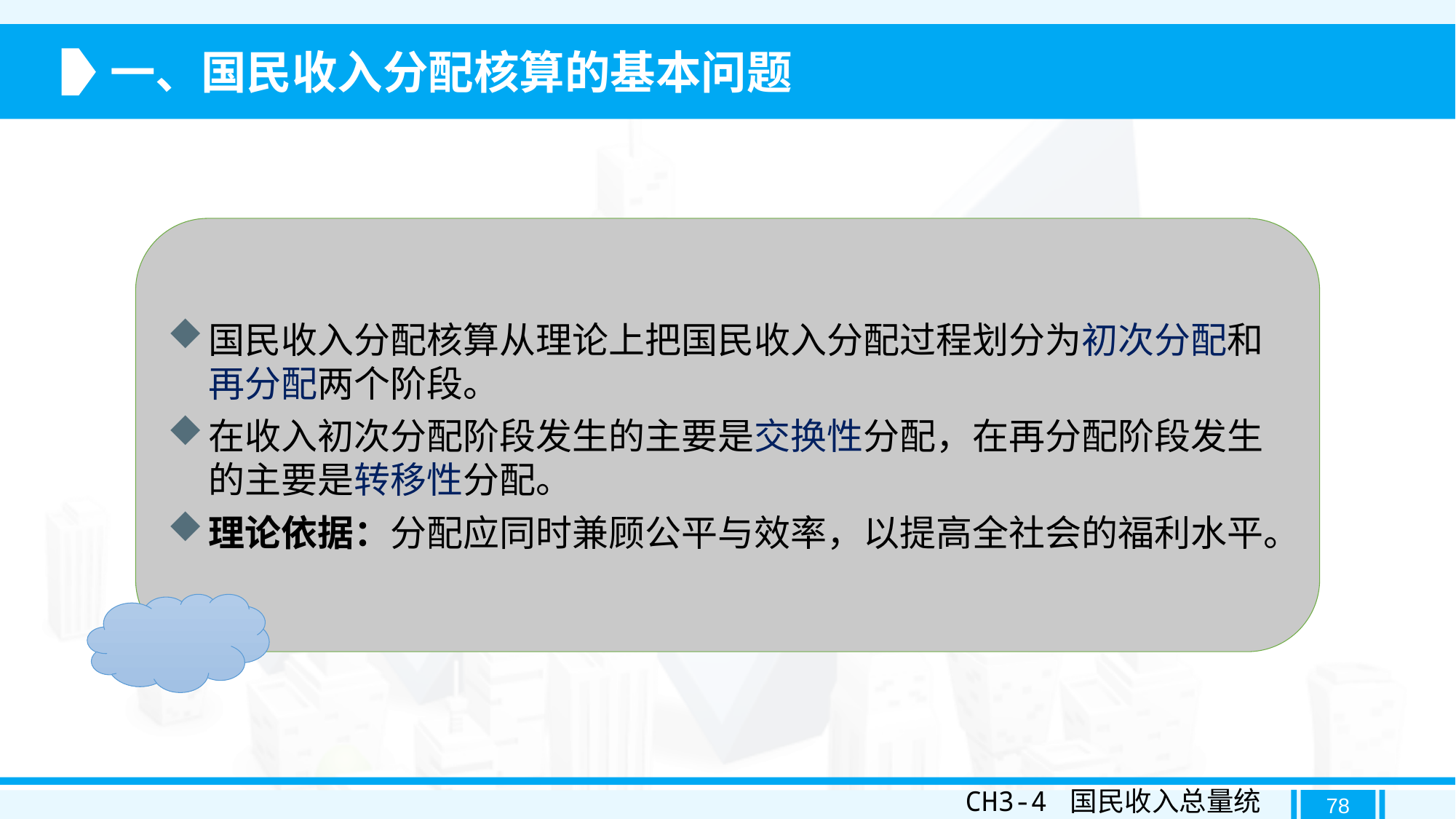

一、国民收入分配核算的基本问题

国民收入分配核算从理论上把国民收入分配过程划分为初次分配和再分配两个阶段。
在收入初次分配阶段发生的主要是交换性分配，在再分配阶段发生的主要是转移性分配。
理论依据：分配应同时兼顾公平与效率，以提高全社会的福利水平。

CH3-4 国民收入总量统计
78